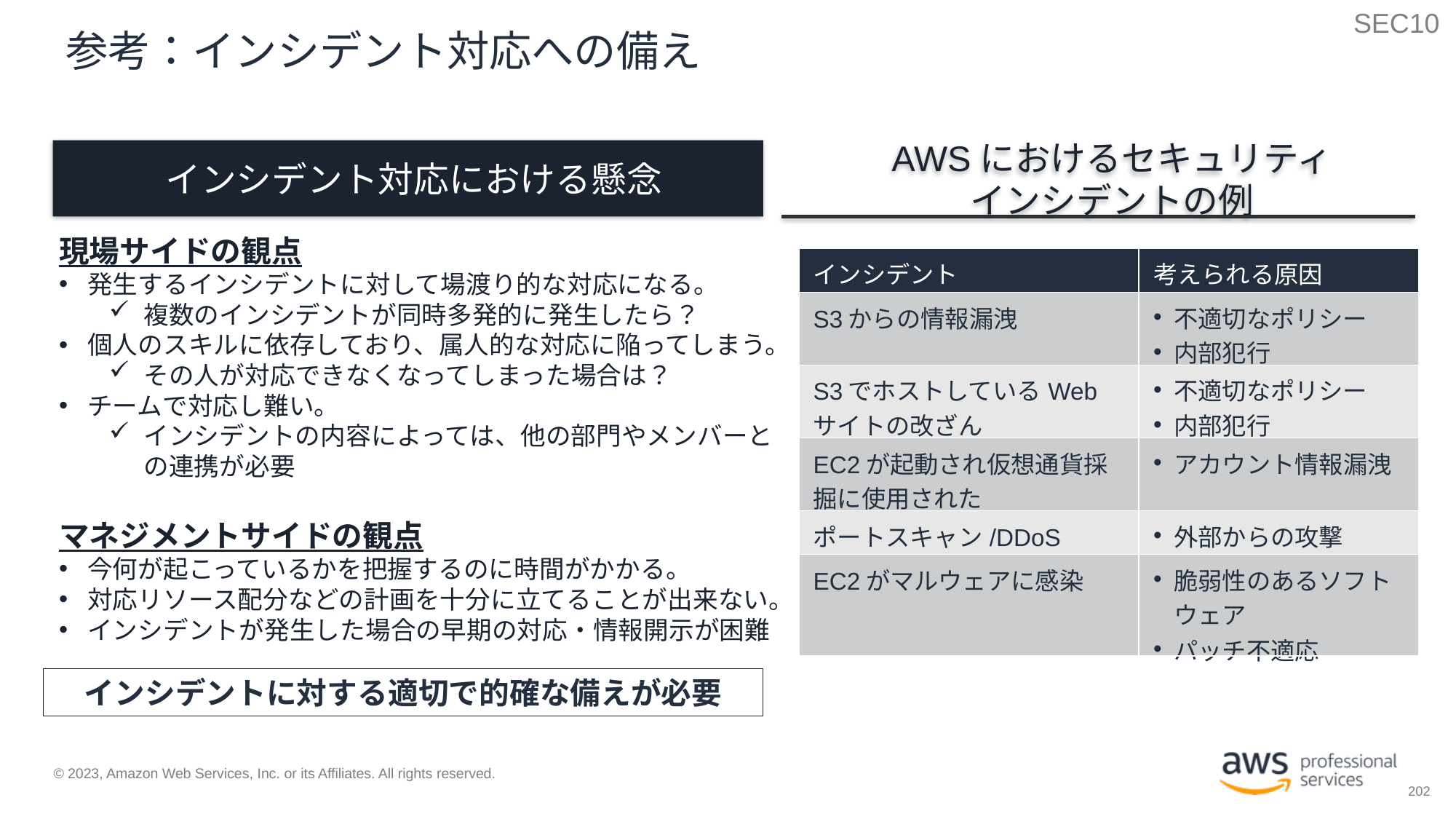

SEC10
# 参考：インシデント対応への備え

インシデント対応における懸念
AWSにおけるセキュリティ
インシデントの例
現場サイドの観点
発生するインシデントに対して場渡り的な対応になる。
複数のインシデントが同時多発的に発生したら？
個人のスキルに依存しており、属人的な対応に陥ってしまう。
その人が対応できなくなってしまった場合は？
チームで対応し難い。
インシデントの内容によっては、他の部門やメンバーとの連携が必要

マネジメントサイドの観点
今何が起こっているかを把握するのに時間がかかる。
対応リソース配分などの計画を十分に立てることが出来ない。
インシデントが発生した場合の早期の対応・情報開示が困難

| インシデント | 考えられる原因 |
| --- | --- |
| S3からの情報漏洩 | 不適切なポリシー 内部犯行 |
| S3でホストしているWebサイトの改ざん | 不適切なポリシー 内部犯行 |
| EC2が起動され仮想通貨採掘に使用された | アカウント情報漏洩 |
| ポートスキャン/DDoS | 外部からの攻撃 |
| EC2がマルウェアに感染 | 脆弱性のあるソフトウェア パッチ不適応 |
インシデントに対する適切で的確な備えが必要